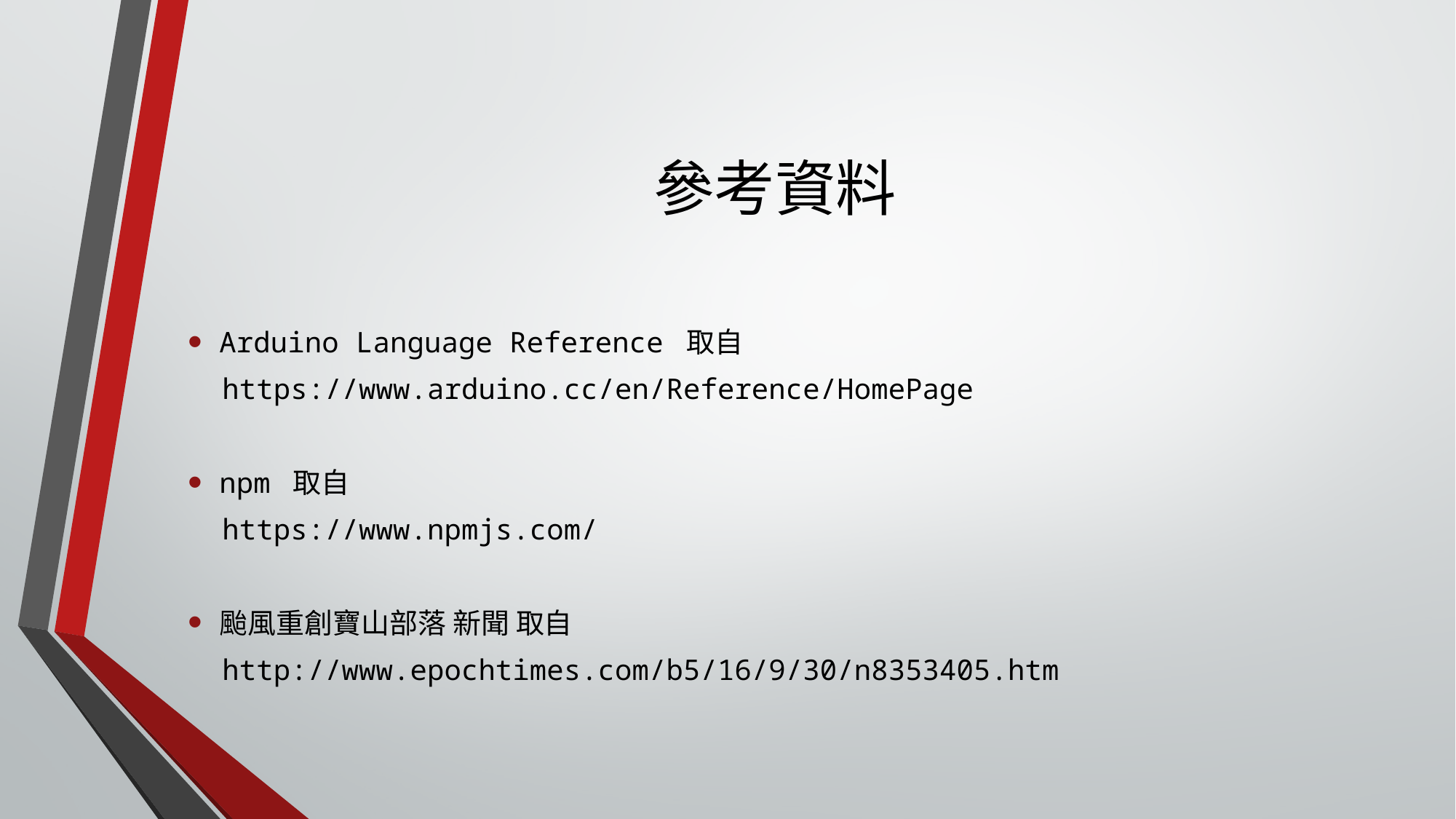

# 參考資料
Arduino Language Reference 取自
  https://www.arduino.cc/en/Reference/HomePage

npm 取自
  https://www.npmjs.com/

颱風重創寶山部落 新聞 取自
  http://www.epochtimes.com/b5/16/9/30/n8353405.htm